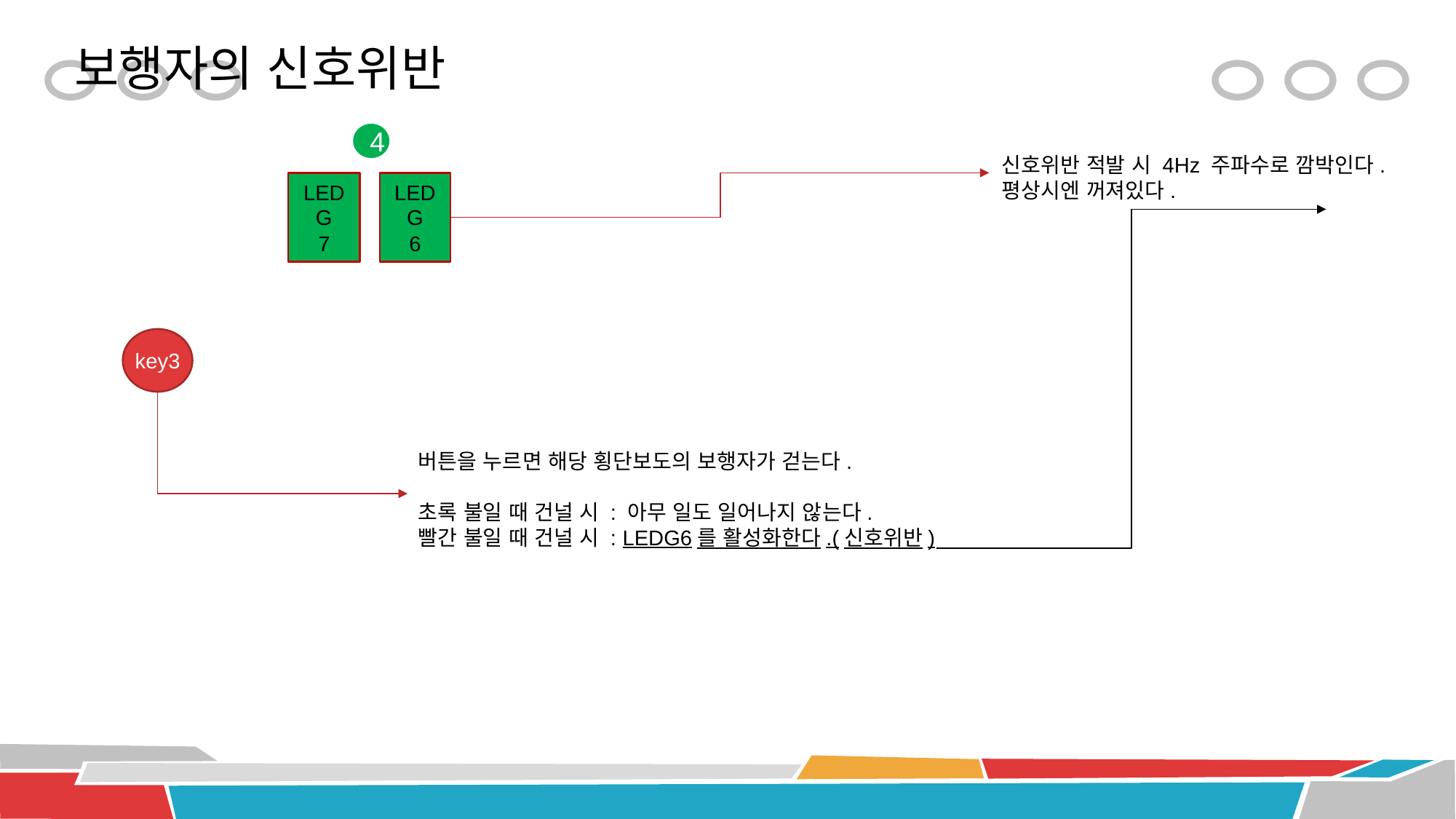

보행자의 신호위반
4

신호위반 적발 시 4Hz 주파수로 깜박인다.
평상시엔 꺼져있다.
LEDG
7
LEDG
6
key3
버튼을 누르면 해당 횡단보도의 보행자가 걷는다.

초록 불일 때 건널 시 : 아무 일도 일어나지 않는다.
빨간 불일 때 건널 시 : LEDG6를 활성화한다.(신호위반)